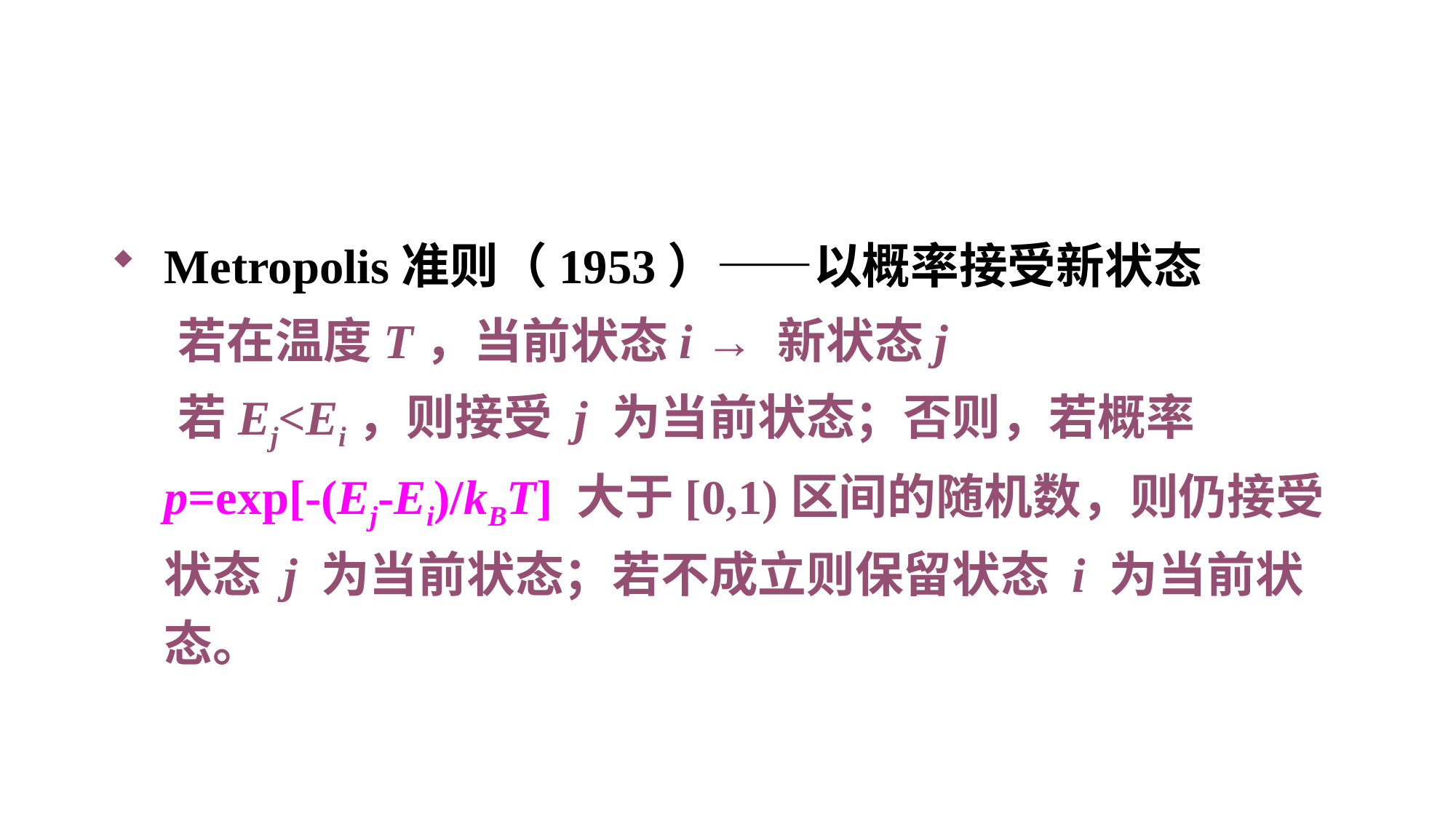

#
Metropolis准则（1953）——以概率接受新状态
     若在温度T，当前状态i → 新状态j
     若Ej<Ei，则接受 j 为当前状态；否则，若概率 p=exp[-(Ej-Ei)/kBT] 大于[0,1)区间的随机数，则仍接受状态 j 为当前状态；若不成立则保留状态 i 为当前状态。